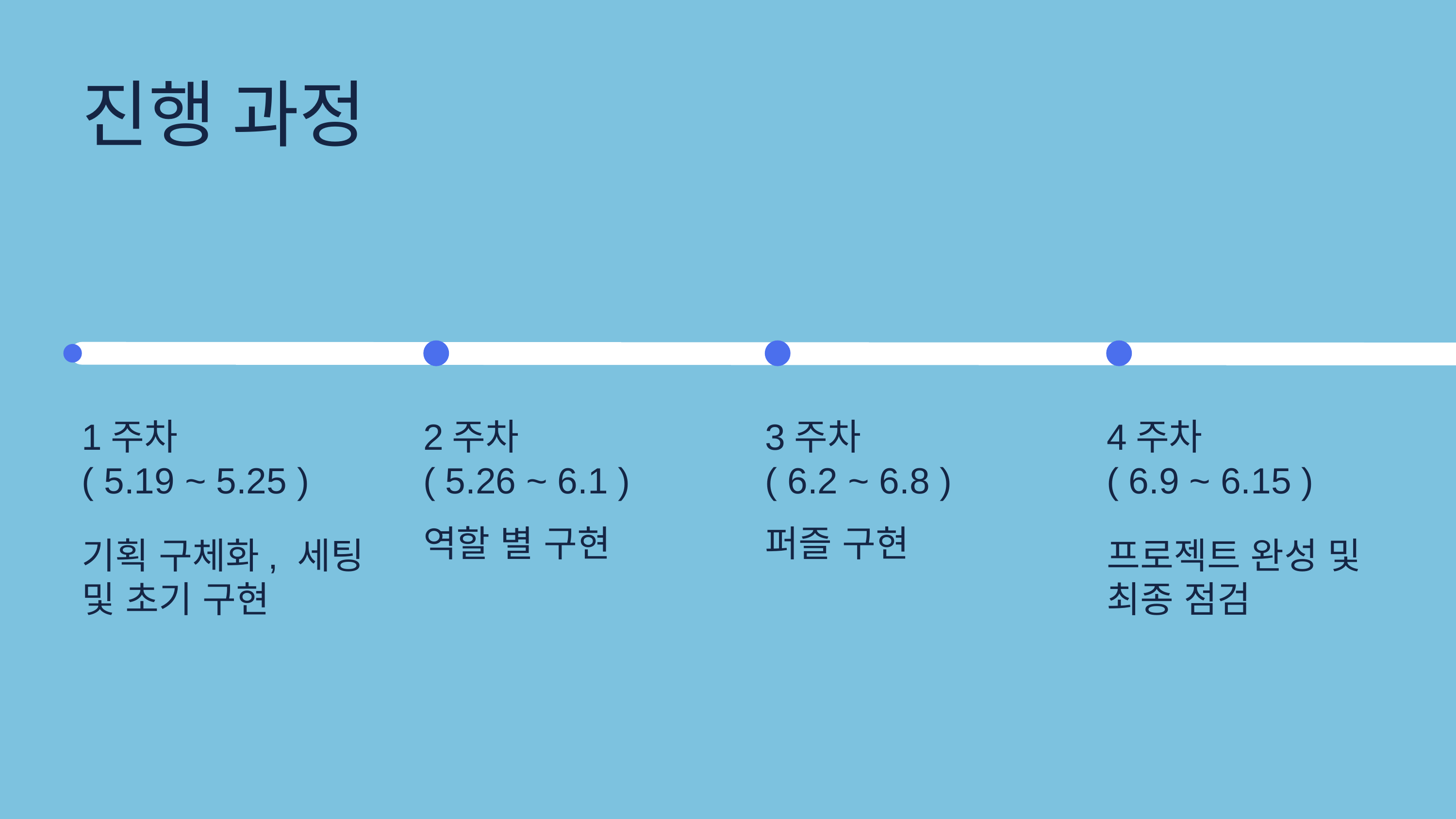

진행 과정

1주차
( 5.19 ~ 5.25 )

기획 구체화, 세팅 및 초기 구현

2주차
( 5.26 ~ 6.1 )

역할 별 구현

3주차
( 6.2 ~ 6.8 )

퍼즐 구현

4주차
( 6.9 ~ 6.15 )

프로젝트 완성 및 최종 점검